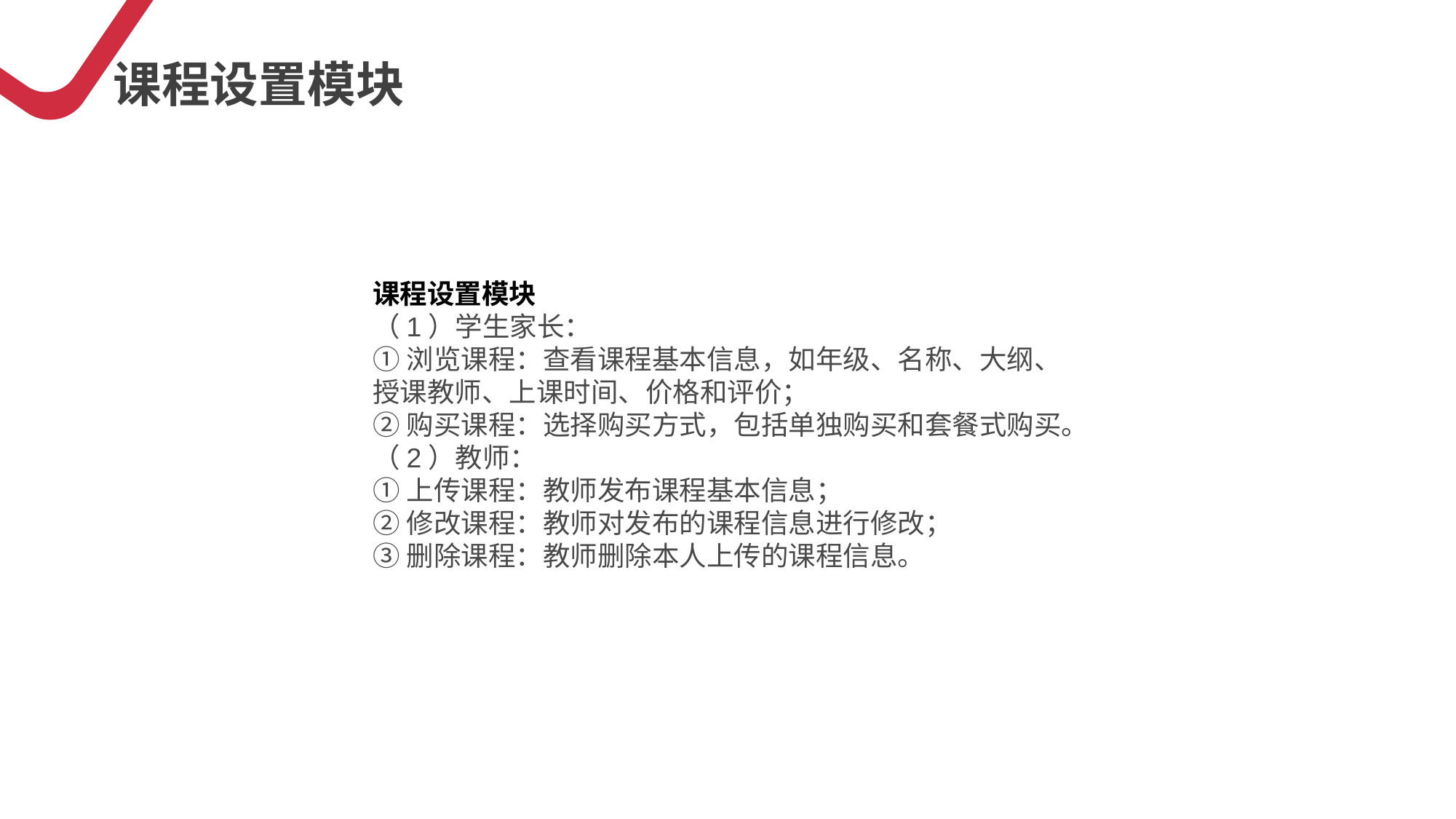

课程设置模块

课程设置模块
（1）学生家长：
①浏览课程：查看课程基本信息，如年级、名称、大纲、授课教师、上课时间、价格和评价；
②购买课程：选择购买方式，包括单独购买和套餐式购买。
（2）教师：
①上传课程：教师发布课程基本信息；
②修改课程：教师对发布的课程信息进行修改；
③删除课程：教师删除本人上传的课程信息。